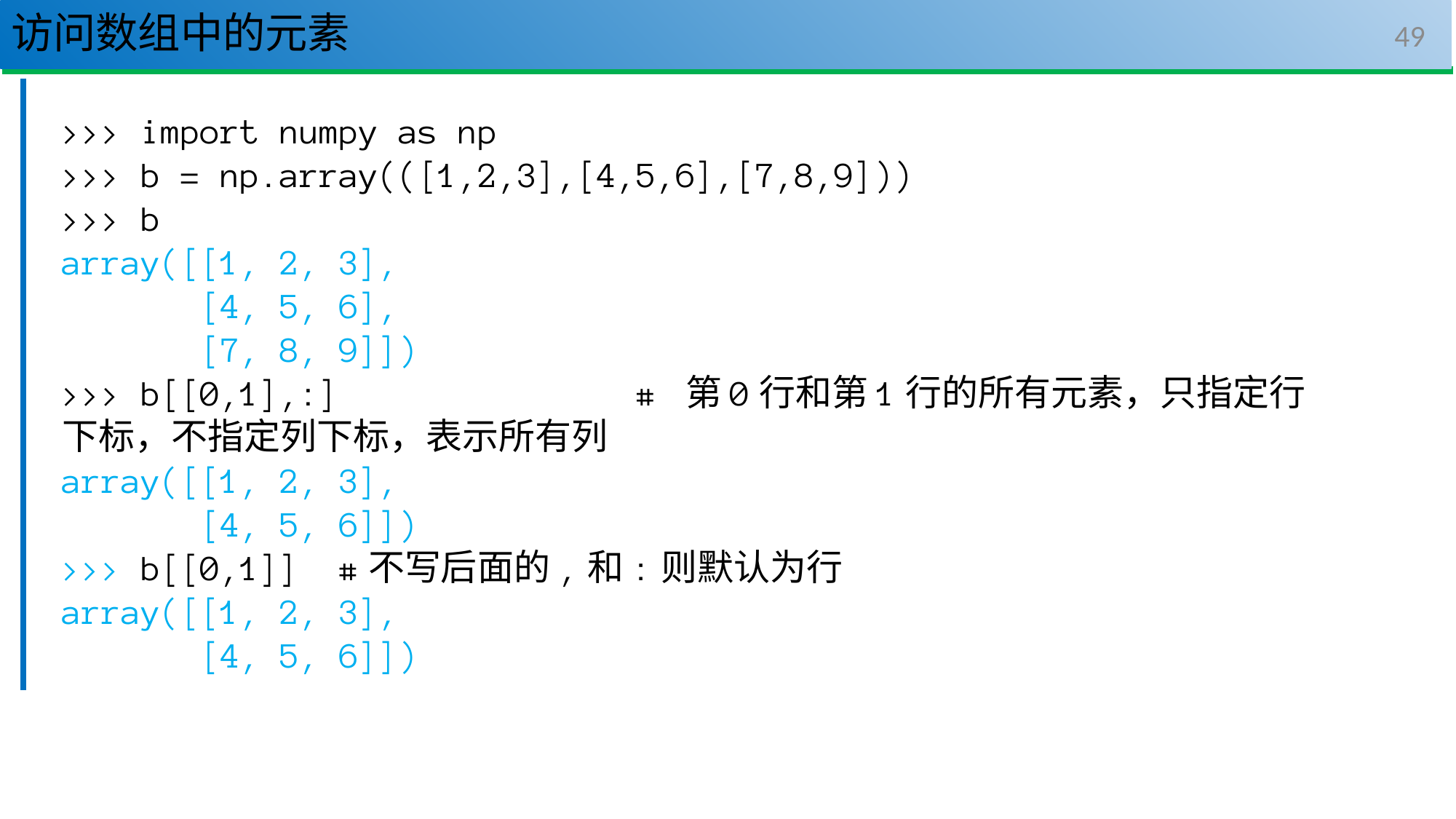

# 访问数组中的元素
49
>>> import numpy as np
>>> b = np.array(([1,2,3],[4,5,6],[7,8,9]))
>>> b
array([[1, 2, 3],
       [4, 5, 6],
       [7, 8, 9]])
>>> b[[0,1],:]               # 第0行和第1行的所有元素，只指定行下标，不指定列下标，表示所有列
array([[1, 2, 3],
       [4, 5, 6]])
>>> b[[0,1]]  #不写后面的,和:则默认为行
array([[1, 2, 3],
       [4, 5, 6]])